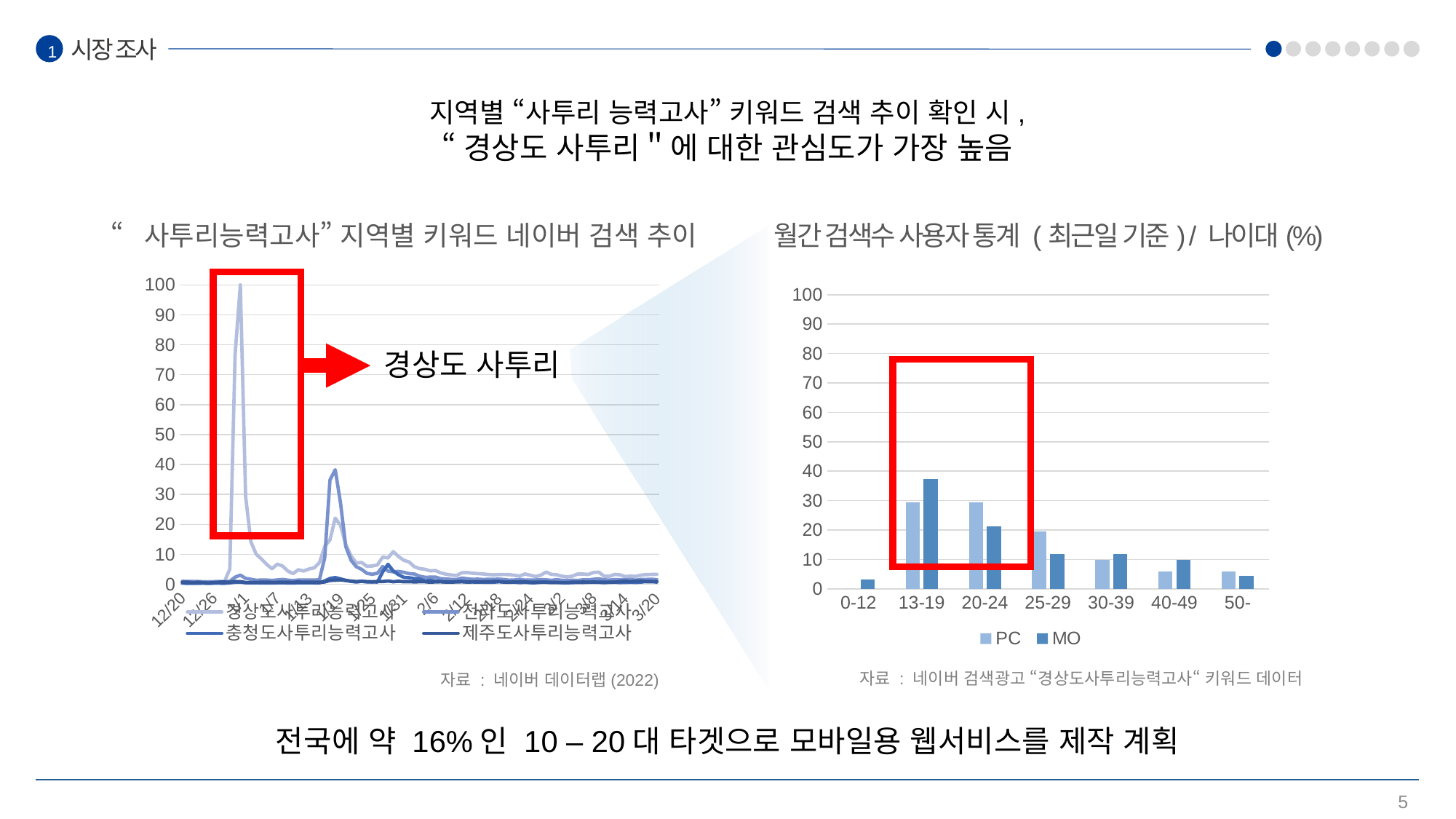

시장 조사
1

지역별 “사투리 능력고사” 키워드 검색 추이 확인 시,
“경상도 사투리＂에 대한 관심도가 가장 높음
“사투리능력고사” 지역별 키워드 네이버 검색 추이
월간 검색수 사용자 통계 (최근일 기준) / 나이대(%)

### Chart

| Category | 경상도사투리능력고사 | 전라도사투리능력고사 | 충청도사투리능력고사 | 제주도사투리능력고사 |
|---|---|---|---|---|
| 44550 | 1.05882 | 0.97755 | 0.40392 | 0.6764 |
| 44551 | 1.03491 | 0.86283 | 0.29876 | 0.72659 |
| 44552 | 0.97755 | 0.90824 | 0.33939 | 0.57123 |
| 44553 | 0.97038 | 0.86522 | 0.35134 | 0.70747 |
| 44554 | 0.90107 | 0.84132 | 0.3609 | 0.52821 |
| 44555 | 0.92258 | 0.74332 | 0.33222 | 0.48519 |
| 44556 | 0.92497 | 0.84132 | 0.37046 | 0.57362 |
| 44557 | 0.99428 | 0.84849 | 0.37046 | 0.73854 |
| 44558 | 0.97277 | 0.85088 | 0.34178 | 0.76961 |
| 44559 | 5.09094 | 1.00623 | 0.50192 | 0.69313 |
| 44560 | 76.68682 | 2.39728 | 0.71703 | 0.93931 |
| 44561 | 100.0 | 3.08085 | 0.77678 | 0.87717 |
| 44562 | 29.38167 | 1.99096 | 0.52582 | 0.61903 |
| 44563 | 14.17337 | 1.68025 | 0.49714 | 0.57601 |
| 44564 | 10.05999 | 1.36475 | 0.51865 | 0.66923 |
| 44565 | 8.46817 | 1.44601 | 0.43022 | 0.70269 |
| 44566 | 6.6469 | 1.42689 | 0.45651 | 0.69791 |
| 44567 | 5.19132 | 1.30978 | 0.4828 | 0.67879 |
| 44568 | 6.74251 | 1.4747 | 0.47802 | 0.6764 |
| 44569 | 6.11152 | 1.62527 | 0.5306 | 0.74093 |
| 44570 | 4.44561 | 1.41972 | 0.43261 | 0.69074 |
| 44571 | 3.58039 | 1.23329 | 0.42066 | 0.66923 |
| 44572 | 4.87822 | 1.46514 | 0.51626 | 0.79829 |
| 44573 | 4.43844 | 1.41494 | 0.50431 | 0.69552 |
| 44574 | 5.1244 | 1.45796 | 0.52104 | 0.74093 |
| 44575 | 5.49248 | 1.42211 | 0.47563 | 0.69074 |
| 44576 | 7.22292 | 1.53684 | 0.46607 | 0.69552 |
| 44577 | 12.66521 | 8.84581 | 1.12813 | 0.80068 |
| 44578 | 14.86412 | 34.82635 | 1.95272 | 1.305 |
| 44579 | 22.09899 | 38.28485 | 2.26343 | 1.3767 |
| 44580 | 19.65869 | 27.12062 | 1.82126 | 1.48426 |
| 44581 | 13.23167 | 12.59112 | 1.3289 | 1.26915 |
| 44582 | 9.45768 | 7.99732 | 0.99428 | 1.07555 |
| 44583 | 7.09864 | 5.86295 | 0.77678 | 0.91063 |
| 44584 | 7.30897 | 5.02163 | 1.03491 | 0.97755 |
| 44585 | 6.02308 | 3.67838 | 0.80307 | 0.91063 |
| 44586 | 6.1163 | 3.35094 | 0.82936 | 0.82697 |
| 44587 | 6.47482 | 3.6975 | 0.76961 | 0.95126 |
| 44588 | 9.0896 | 5.9705 | 4.1564 | 0.93214 |
| 44589 | 8.81474 | 4.42888 | 6.68754 | 1.11857 |
| 44590 | 10.92043 | 4.18987 | 4.44322 | 0.87239 |
| 44591 | 9.28559 | 4.33088 | 3.22904 | 1.04687 |
| 44592 | 8.03078 | 4.00822 | 2.33753 | 0.87478 |
| 44593 | 7.48822 | 3.58756 | 2.21563 | 0.89868 |
| 44594 | 5.88207 | 3.44654 | 1.9097 | 0.81024 |
| 44595 | 5.24152 | 2.71277 | 1.79019 | 0.86761 |
| 44596 | 5.0288 | 2.37338 | 1.1592 | 0.86044 |
| 44597 | 4.49341 | 2.39011 | 1.31456 | 0.73137 |
| 44598 | 4.61053 | 2.43313 | 1.11618 | 0.80546 |
| 44599 | 3.82418 | 1.88102 | 0.94887 | 0.85566 |
| 44600 | 3.40113 | 1.78541 | 0.72898 | 0.76961 |
| 44601 | 3.12865 | 1.65873 | 0.76961 | 0.76244 |
| 44602 | 2.95418 | 1.59659 | 0.90824 | 0.80307 |
| 44603 | 3.85764 | 2.07939 | 1.00862 | 0.86044 |
| 44604 | 3.95324 | 1.8595 | 0.73854 | 0.79351 |
| 44605 | 3.70706 | 1.66351 | 0.80068 | 0.85088 |
| 44606 | 3.56366 | 1.74 | 0.72181 | 0.81502 |
| 44607 | 3.48478 | 1.62049 | 0.71942 | 0.87 |
| 44608 | 3.27445 | 1.68981 | 0.71703 | 0.87956 |
| 44609 | 3.16451 | 1.69698 | 0.72181 | 0.93931 |
| 44610 | 3.24816 | 1.72327 | 0.85566 | 0.96321 |
| 44611 | 3.29596 | 1.63244 | 0.82219 | 0.73615 |
| 44612 | 3.25533 | 1.40538 | 0.76483 | 0.67879 |
| 44613 | 3.01154 | 1.46035 | 0.74093 | 0.77678 |
| 44614 | 2.77253 | 1.63005 | 0.56167 | 0.81741 |
| 44615 | 3.47283 | 1.42928 | 0.68357 | 0.80546 |
| 44616 | 3.03544 | 1.43406 | 0.54494 | 0.71225 |
| 44617 | 2.60283 | 1.46753 | 0.54016 | 0.70747 |
| 44618 | 3.06412 | 1.57508 | 0.70986 | 0.70986 |
| 44619 | 4.09187 | 1.51055 | 0.77678 | 0.67162 |
| 44620 | 3.32464 | 1.32412 | 0.60708 | 0.64533 |
| 44621 | 3.20275 | 1.58464 | 0.65489 | 0.60947 |
| 44622 | 2.71038 | 1.32651 | 0.54016 | 0.60947 |
| 44623 | 2.45703 | 1.22851 | 0.49475 | 0.61664 |
| 44624 | 2.74863 | 1.40538 | 0.58318 | 0.71942 |
| 44625 | 3.44893 | 1.26437 | 0.64533 | 0.67879 |
| 44626 | 3.4561 | 1.52489 | 0.6023 | 0.76961 |
| 44627 | 3.30074 | 1.46753 | 0.70986 | 0.70986 |
| 44628 | 3.95085 | 1.70654 | 0.71225 | 0.76483 |
| 44629 | 4.06558 | 1.83082 | 0.7242 | 0.69074 |
| 44630 | 2.72234 | 1.53206 | 0.55211 | 0.70269 |
| 44631 | 2.67931 | 1.41733 | 0.7003 | 0.70986 |
| 44632 | 3.31508 | 1.5942 | 0.71703 | 0.74571 |
| 44633 | 3.18363 | 1.54401 | 0.59513 | 0.92975 |
| 44634 | 2.60522 | 1.53923 | 0.61903 | 1.05165 |
| 44635 | 2.7319 | 1.60615 | 0.70508 | 0.89629 |
| 44636 | 2.65063 | 1.41733 | 0.62142 | 1.04687 |
| 44637 | 3.06412 | 1.65395 | 0.74571 | 1.07794 |
| 44638 | 3.25294 | 1.642 | 0.9656 | 0.90107 |
| 44639 | 3.3103 | 1.71132 | 0.95843 | 0.89151 |
| 44640 | 3.35094 | 1.55596 | 0.73854 | 0.93692 |

### Chart

| Category | PC | MO |
|---|---|---|
| 0-12 | 0.0 | 3.11 |
| 13-19 | 29.32 | 37.34 |
| 20-24 | 29.32 | 21.36 |
| 25-29 | 19.54 | 11.88 |
| 30-39 | 9.77 | 11.88 |
| 40-49 | 5.86 | 9.9 |
| 50- | 5.86 | 4.53 |
경상도 사투리

자료 : 네이버 검색광고 “경상도사투리능력고사“ 키워드 데이터
자료 : 네이버 데이터랩(2022)
전국에 약 16%인 10 – 20대 타겟으로 모바일용 웹서비스를 제작 계획
5